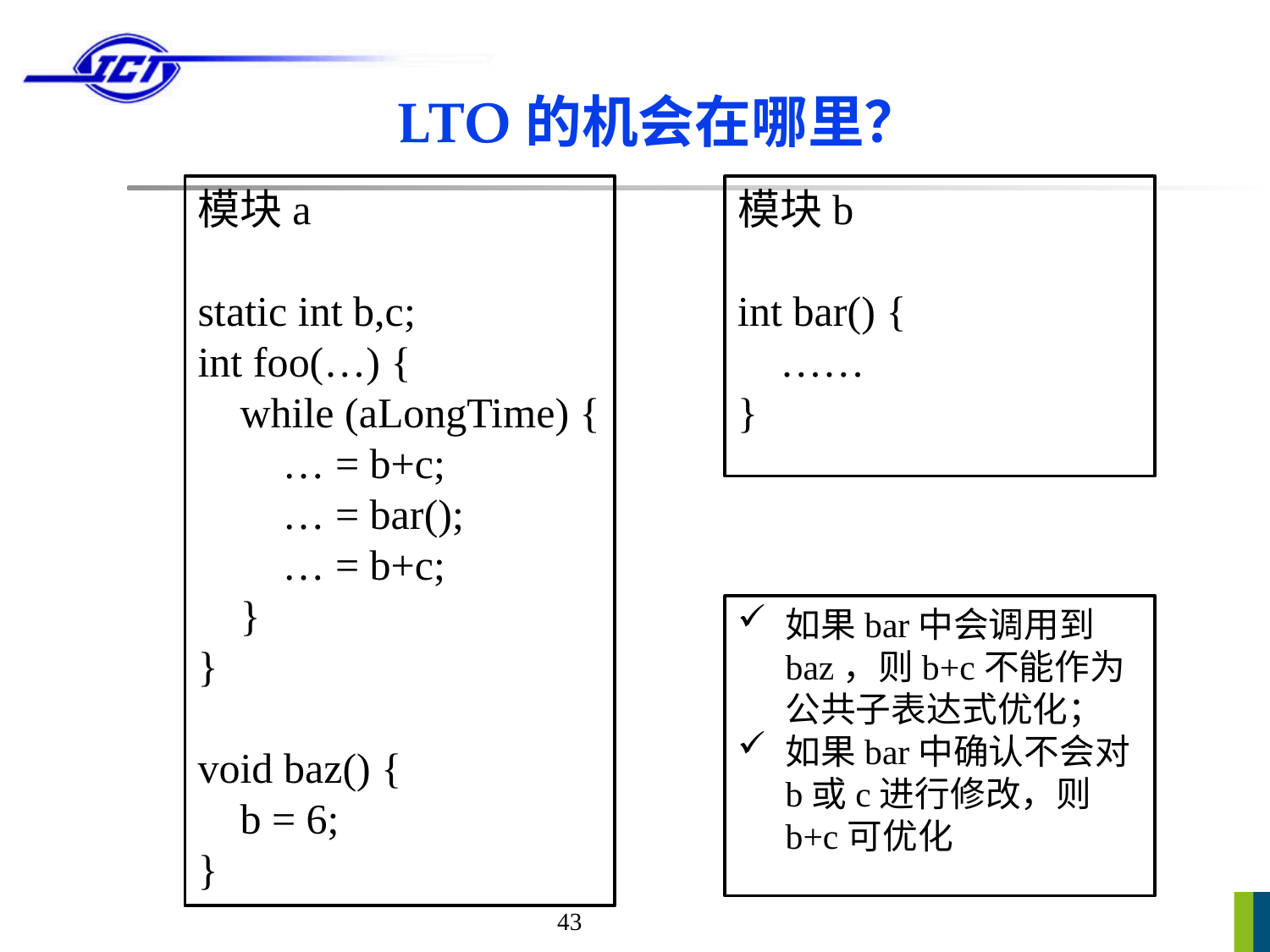

# LTO的机会在哪里？
模块a

static int b,c;
int foo(…) {
    while (aLongTime) {
        … = b+c;
        … = bar();
        … = b+c;
    }
}

void baz() {
    b = 6;
}
模块b

int bar() {
    ……
}
如果bar中会调用到baz，则b+c不能作为公共子表达式优化；
如果bar中确认不会对b或c进行修改，则b+c可优化